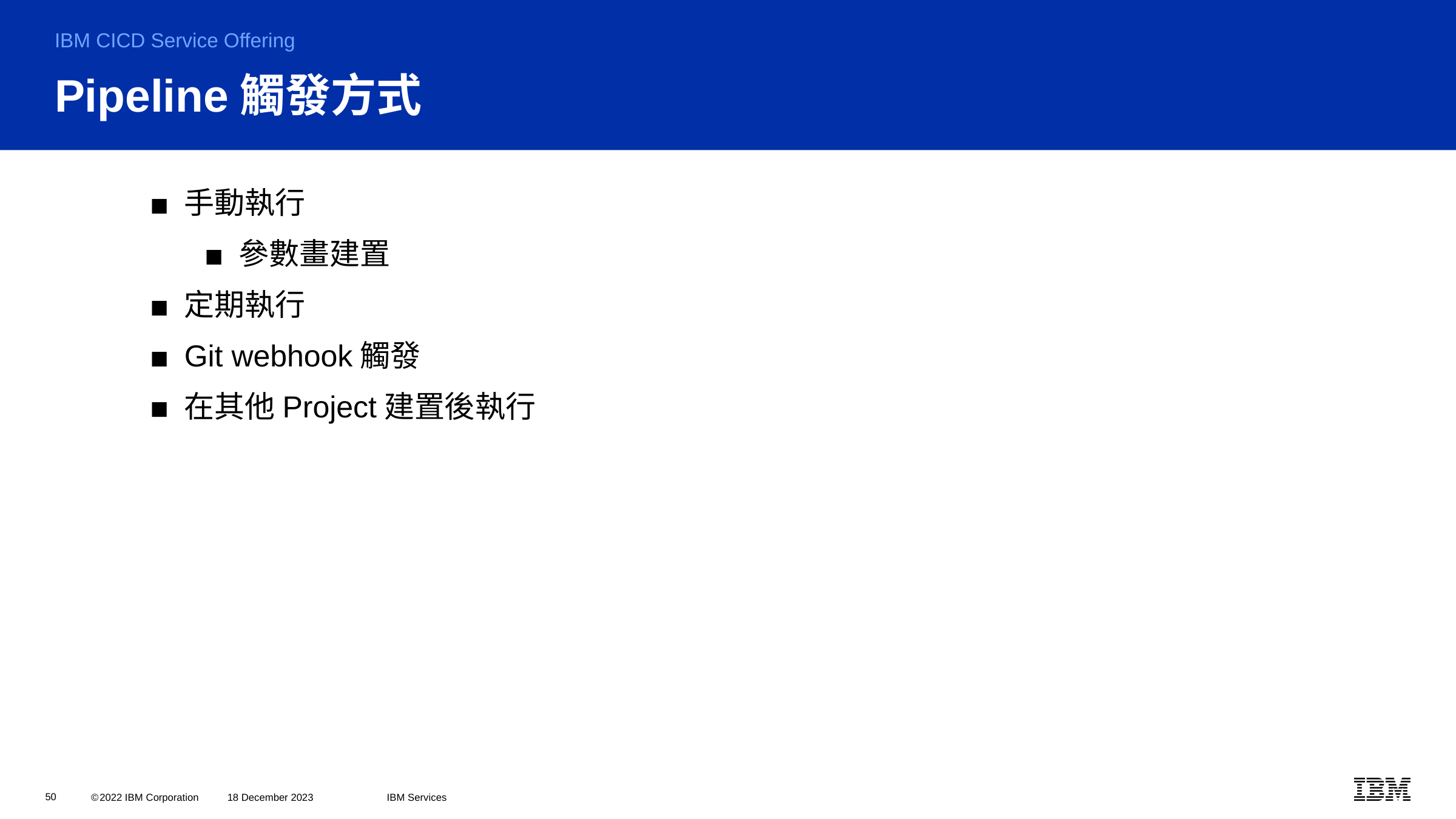

IBM CICD Service Offering
# Pipeline觸發方式
手動執行
參數畫建置
定期執行
Git webhook觸發
在其他Project建置後執行